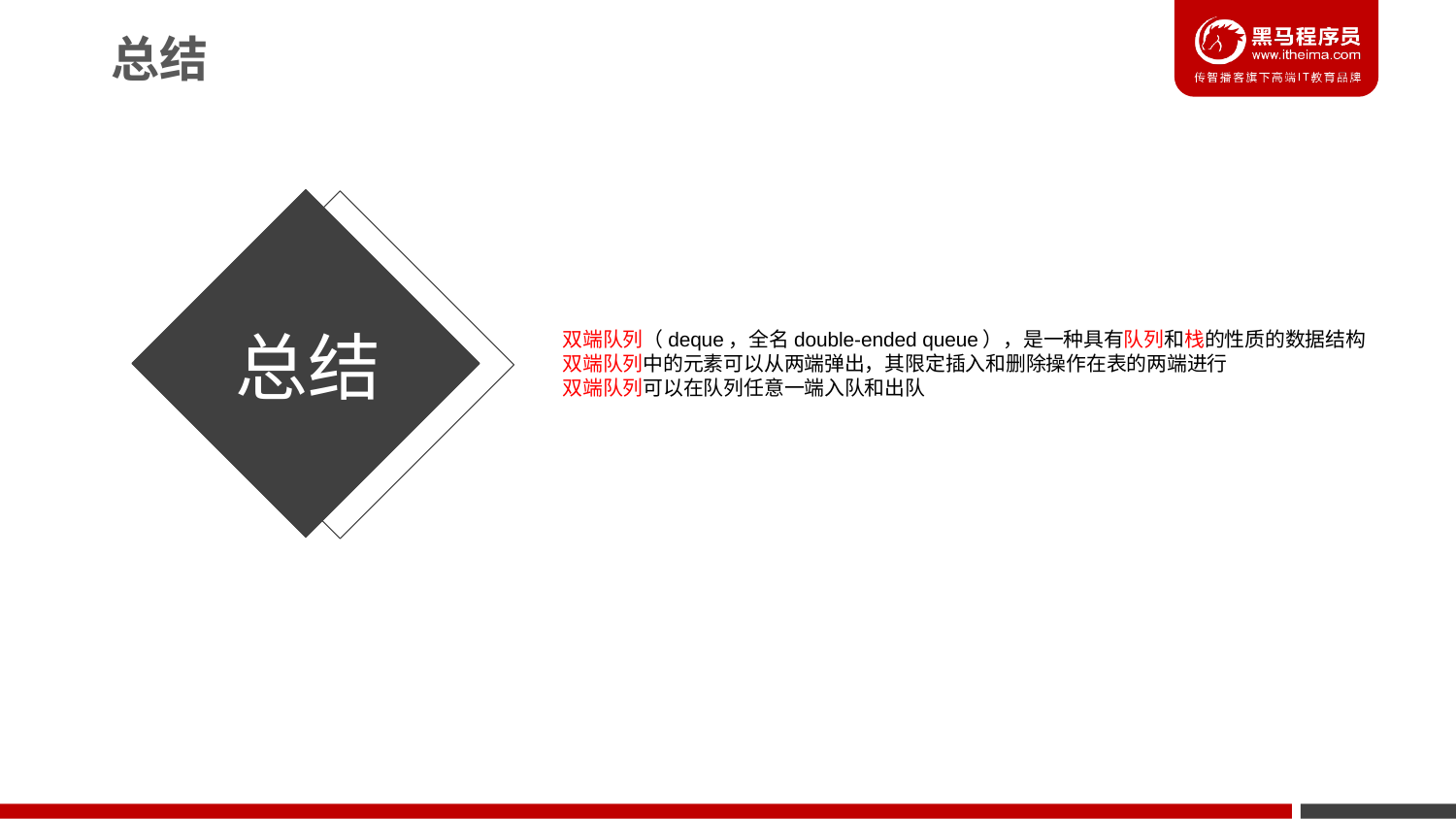

总结

总结
双端队列（deque，全名double-ended queue），是一种具有队列和栈的性质的数据结构
双端队列中的元素可以从两端弹出，其限定插入和删除操作在表的两端进行
双端队列可以在队列任意一端入队和出队